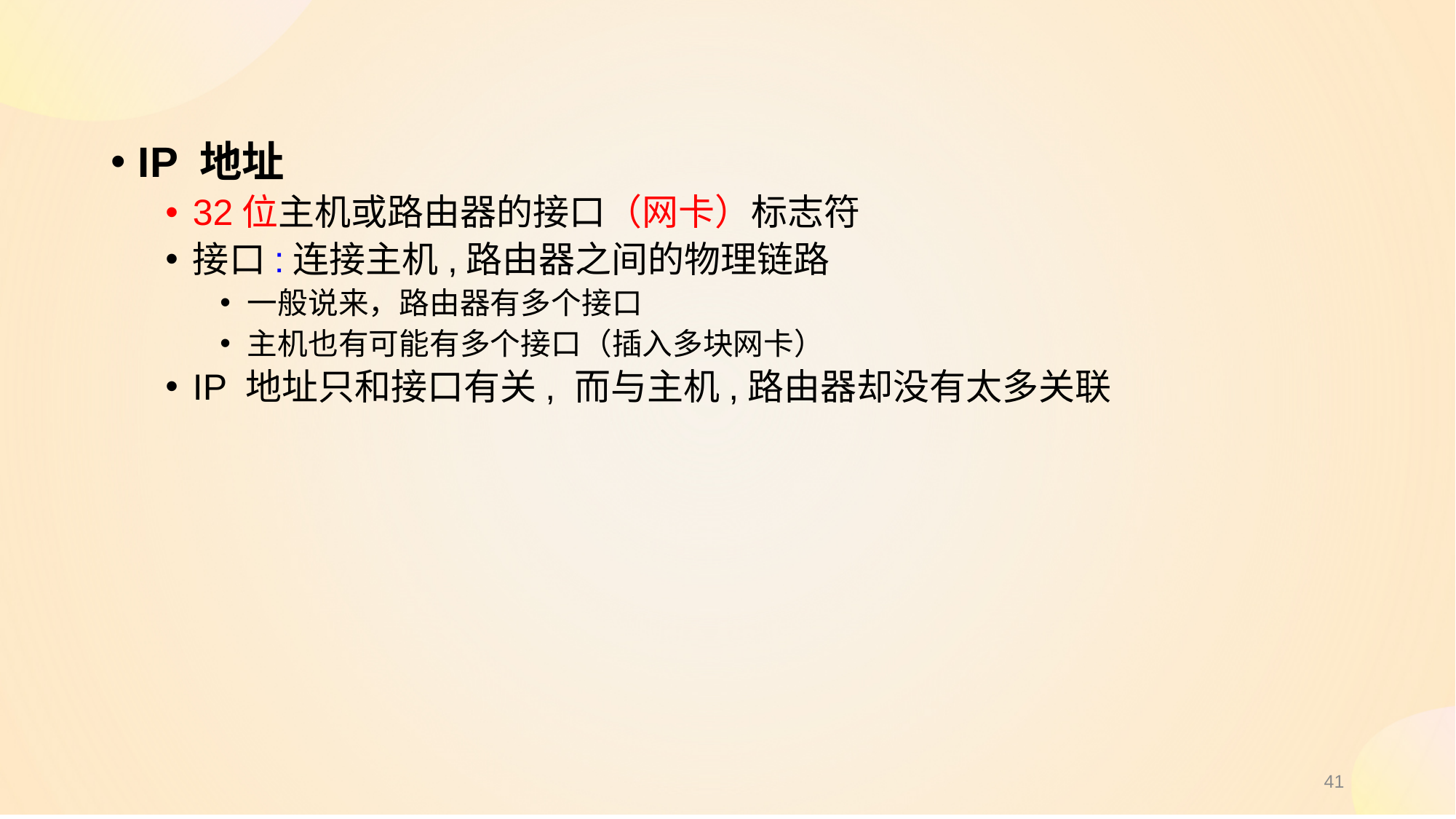

IP 地址
32位主机或路由器的接口（网卡）标志符
接口:连接主机,路由器之间的物理链路
一般说来，路由器有多个接口
主机也有可能有多个接口（插入多块网卡）
IP 地址只和接口有关, 而与主机,路由器却没有太多关联
41